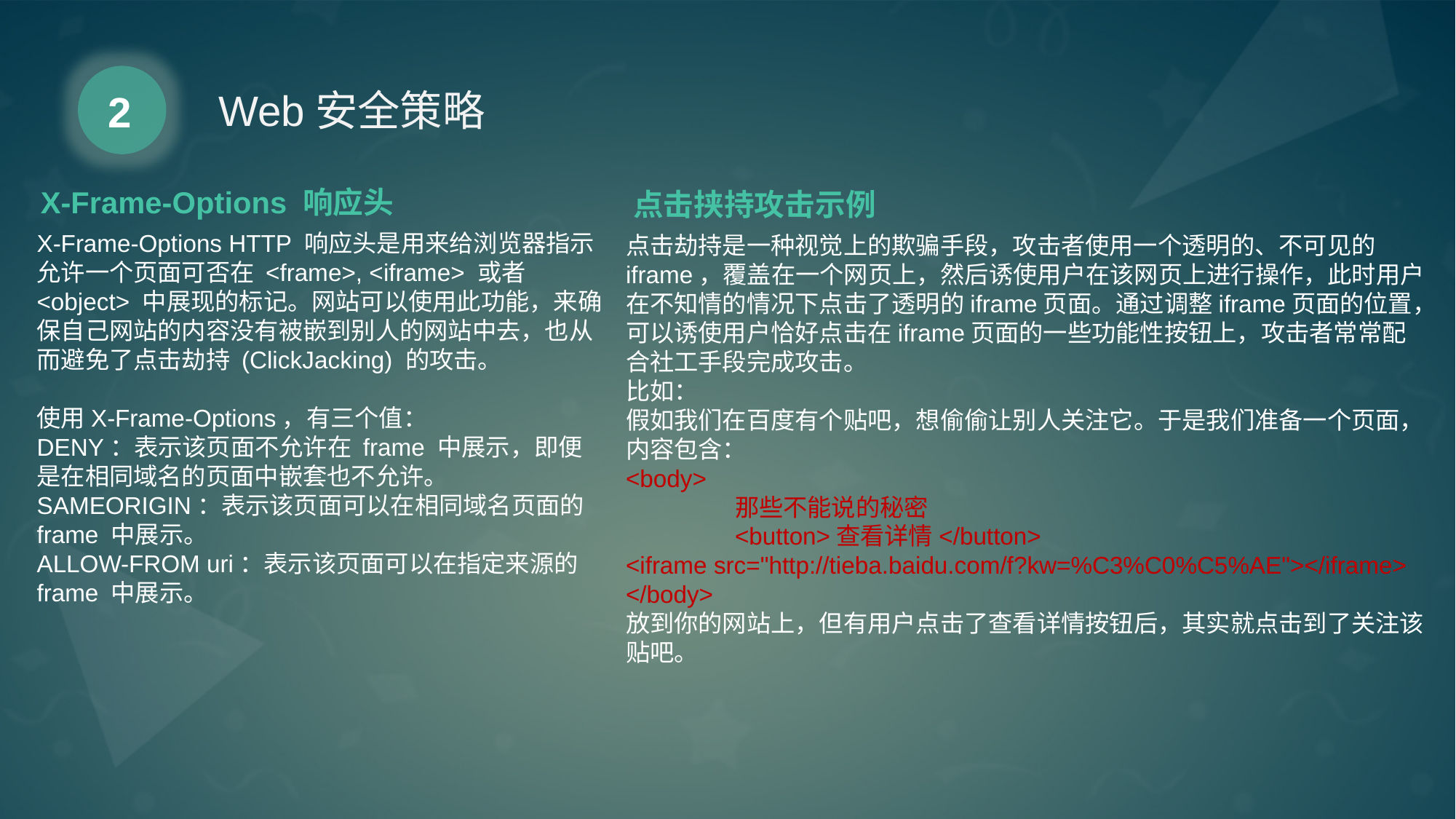

2
Web安全策略
X-Frame-Options 响应头
X-Frame-Options HTTP 响应头是用来给浏览器指示允许一个页面可否在 <frame>, <iframe> 或者 <object> 中展现的标记。网站可以使用此功能，来确保自己网站的内容没有被嵌到别人的网站中去，也从而避免了点击劫持 (ClickJacking) 的攻击。

使用X-Frame-Options，有三个值：
DENY：表示该页面不允许在 frame 中展示，即便是在相同域名的页面中嵌套也不允许。
SAMEORIGIN：表示该页面可以在相同域名页面的 frame 中展示。
ALLOW-FROM uri：表示该页面可以在指定来源的 frame 中展示。
点击挟持攻击示例
点击劫持是一种视觉上的欺骗手段，攻击者使用一个透明的、不可见的iframe，覆盖在一个网页上，然后诱使用户在该网页上进行操作，此时用户在不知情的情况下点击了透明的iframe页面。通过调整iframe页面的位置，可以诱使用户恰好点击在iframe页面的一些功能性按钮上，攻击者常常配合社工手段完成攻击。
比如：
假如我们在百度有个贴吧，想偷偷让别人关注它。于是我们准备一个页面，内容包含：
<body>
	那些不能说的秘密
	<button>查看详情</button>
<iframe src="http://tieba.baidu.com/f?kw=%C3%C0%C5%AE"></iframe> </body>
放到你的网站上，但有用户点击了查看详情按钮后，其实就点击到了关注该贴吧。